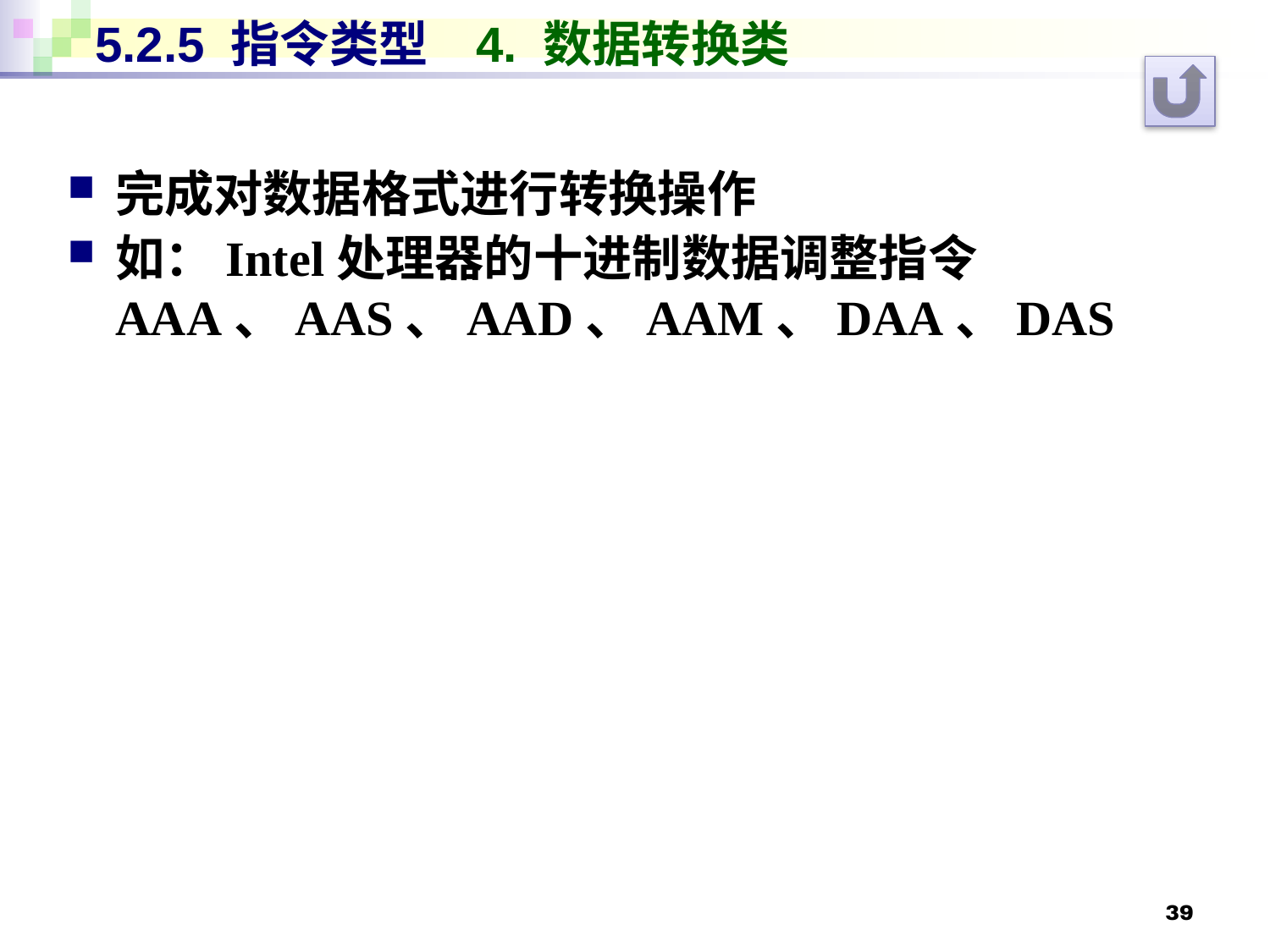

# 5.2.5 指令类型	4. 数据转换类

完成对数据格式进行转换操作
如：Intel处理器的十进制数据调整指令
AAA、AAS、AAD、AAM、DAA、DAS
39